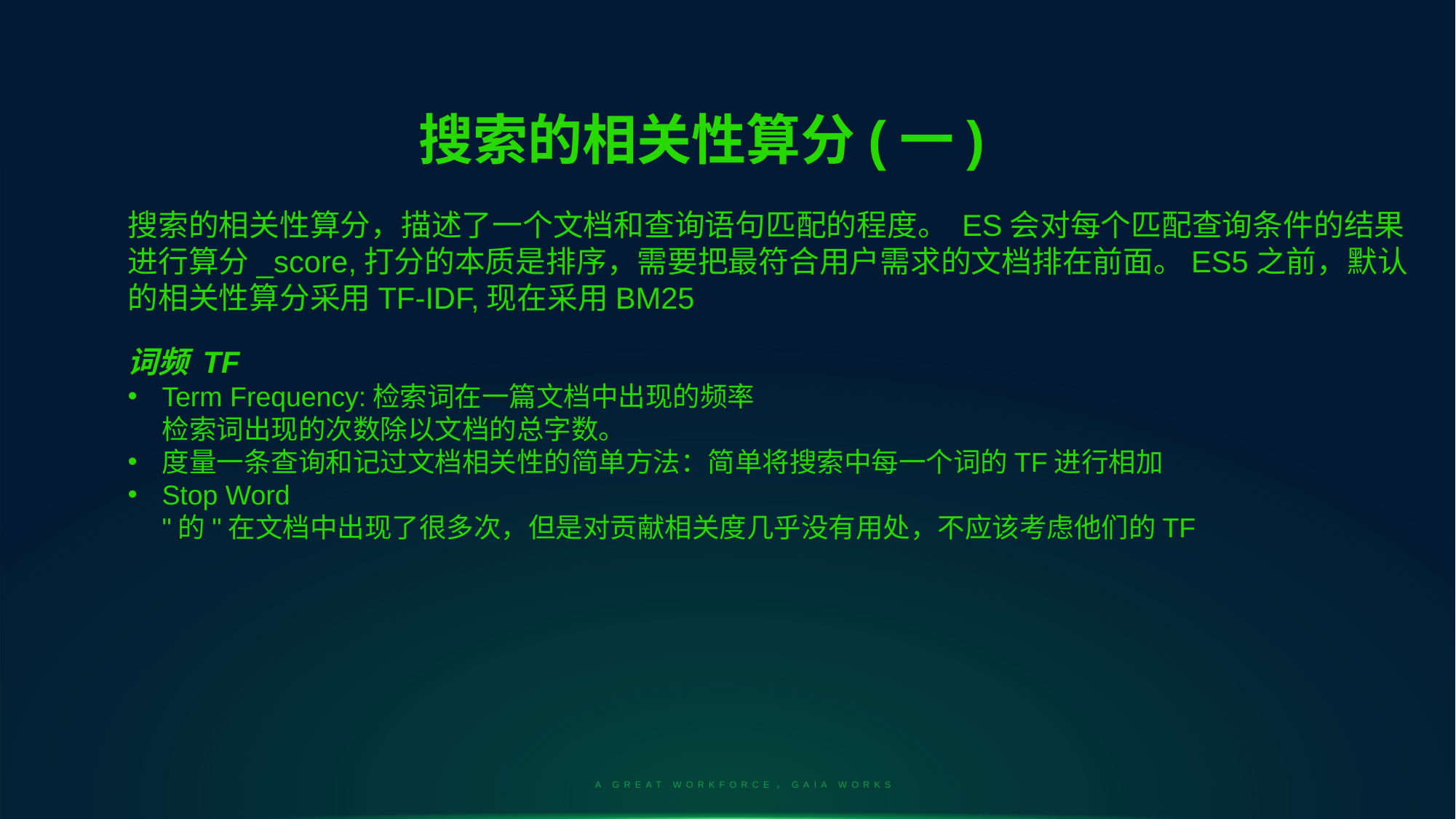

搜索的相关性算分(一)
搜索的相关性算分，描述了一个文档和查询语句匹配的程度。 ES会对每个匹配查询条件的结果进行算分_score,打分的本质是排序，需要把最符合用户需求的文档排在前面。ES5之前，默认的相关性算分采用TF-IDF,现在采用BM25

词频 TF
Term Frequency:检索词在一篇文档中出现的频率
检索词出现的次数除以文档的总字数。
度量一条查询和记过文档相关性的简单方法：简单将搜索中每一个词的TF进行相加
Stop Word
"的"在文档中出现了很多次，但是对贡献相关度几乎没有用处，不应该考虑他们的TF